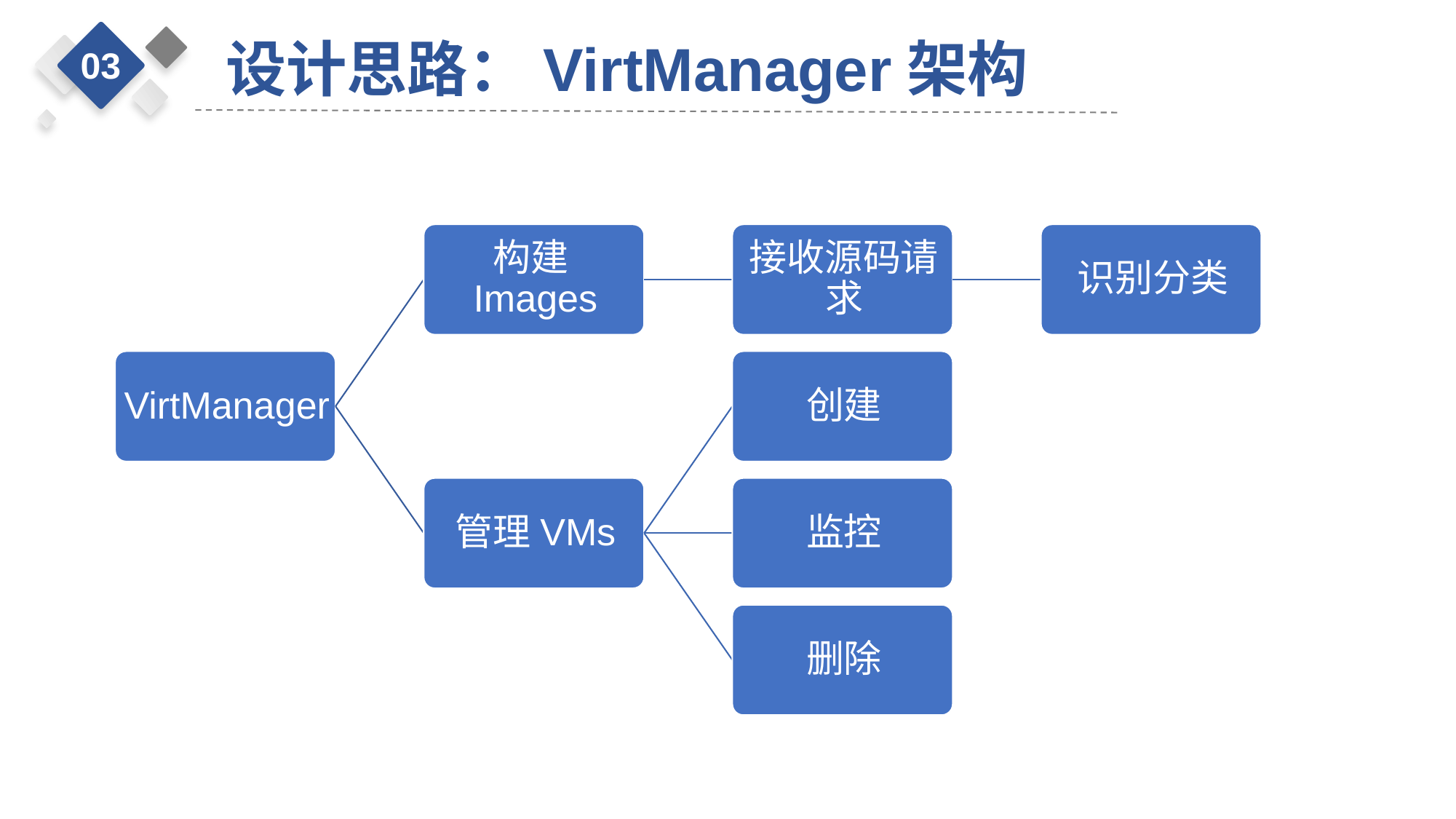

设计思路：VirtManager架构

03

VirtManager

构建Images

接收源码请求

识别分类

管理VMs

创建

监控

删除